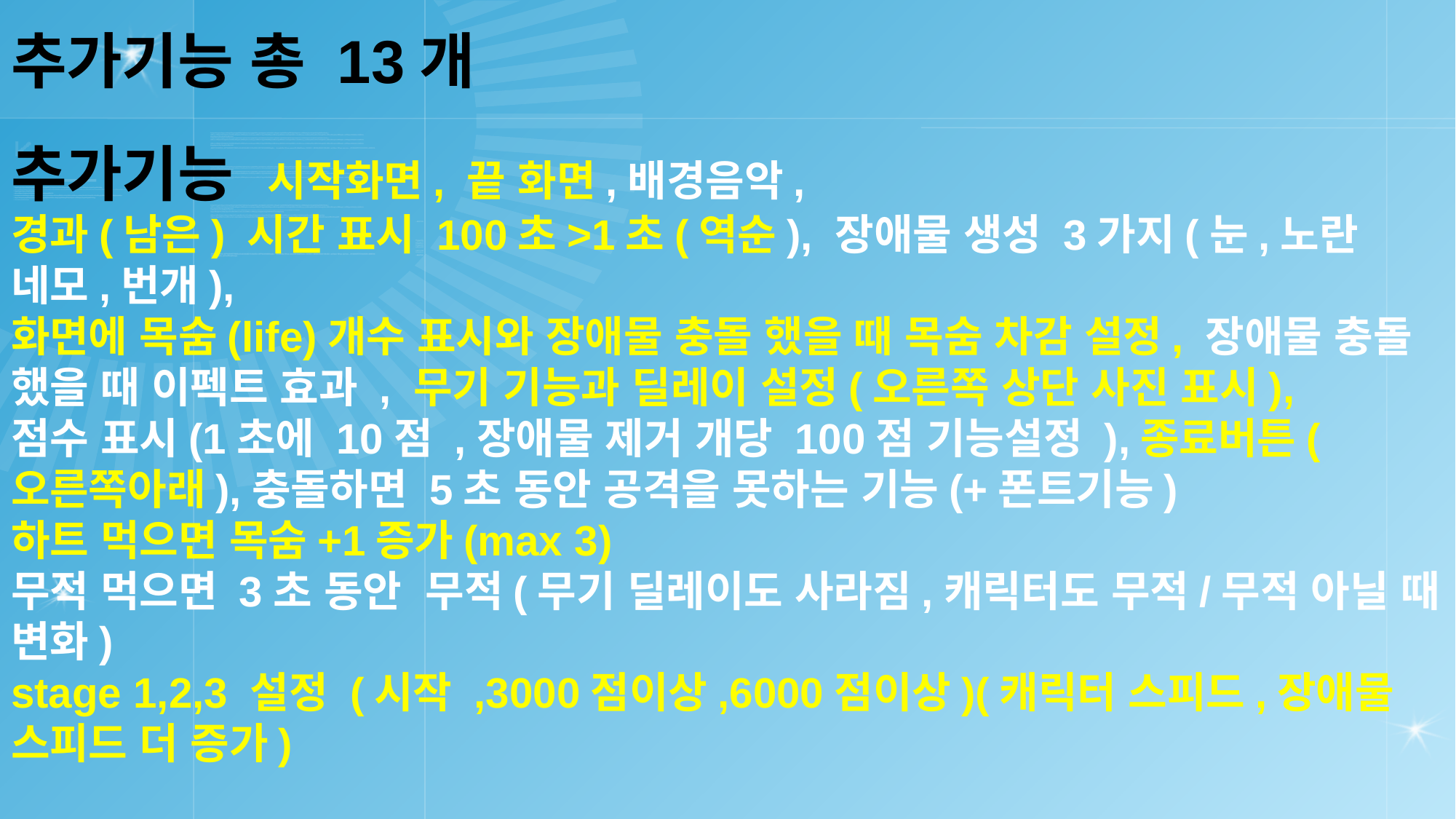

# 추가기능 총 13개
추가기능  시작화면, 끝 화면,배경음악,
경과(남은) 시간 표시 100초>1초(역순), 장애물 생성 3가지(눈,노란 네모,번개),
화면에 목숨(life)개수 표시와 장애물 충돌 했을 때 목숨 차감 설정, 장애물 충돌 했을 때 이펙트 효과 , 무기 기능과 딜레이 설정(오른쪽 상단 사진 표시),
점수 표시(1초에 10점 ,장애물 제거 개당 100점 기능설정 ),종료버튼(오른쪽아래),충돌하면 5초 동안 공격을 못하는 기능(+폰트기능)
하트 먹으면 목숨+1증가(max 3)
무적 먹으면 3초 동안  무적(무기 딜레이도 사라짐,캐릭터도 무적/무적 아닐 때 변화)
stage 1,2,3 설정 (시작 ,3000점이상,6000점이상)(캐릭터 스피드,장애물 스피드 더 증가)